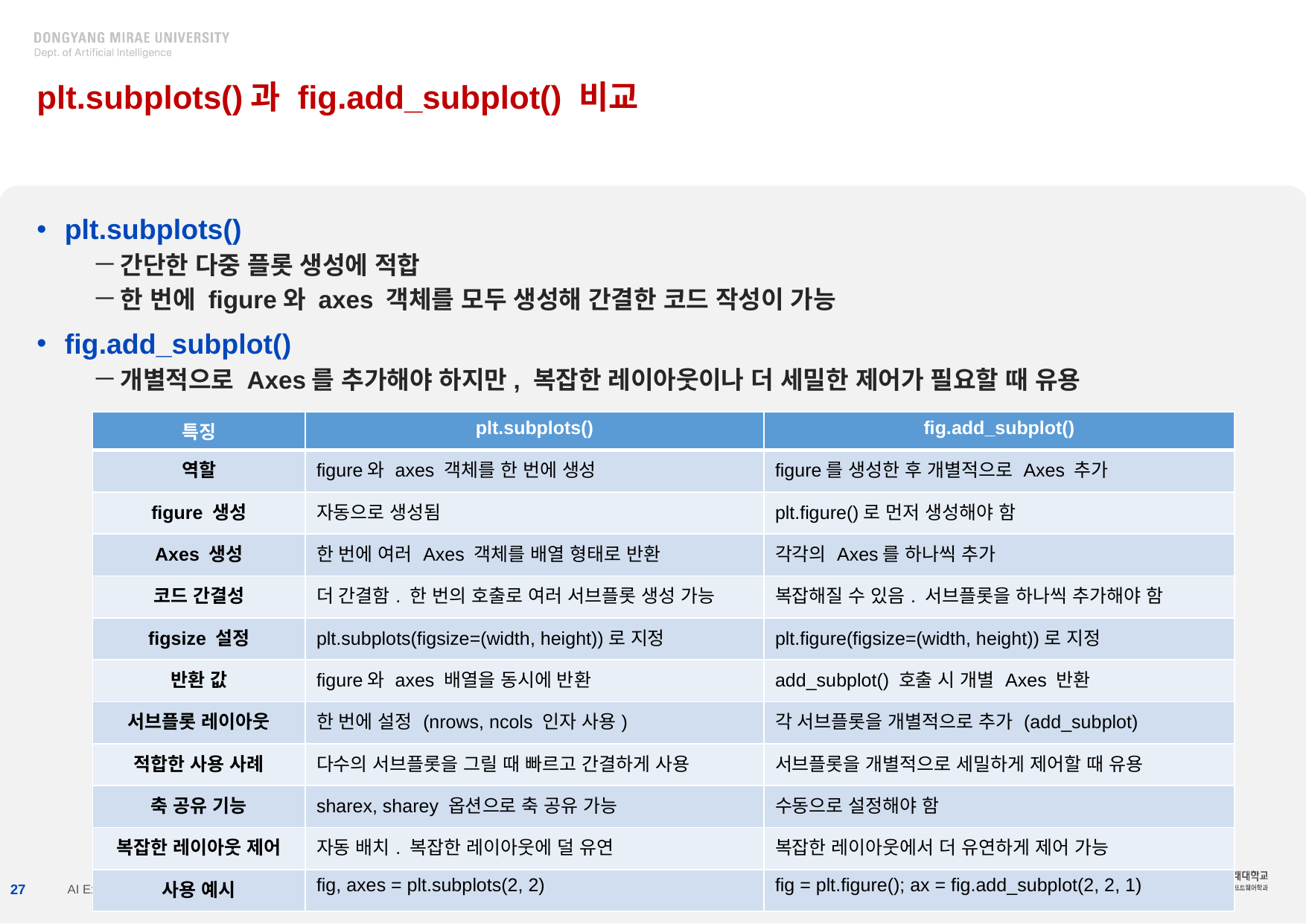

# plt.subplots()과 fig.add_subplot() 비교

plt.subplots()
간단한 다중 플롯 생성에 적합
한 번에 figure와 axes 객체를 모두 생성해 간결한 코드 작성이 가능
fig.add_subplot()
개별적으로 Axes를 추가해야 하지만, 복잡한 레이아웃이나 더 세밀한 제어가 필요할 때 유용
| 특징 | plt.subplots() | fig.add\_subplot() |
| --- | --- | --- |
| 역할 | figure와 axes 객체를 한 번에 생성 | figure를 생성한 후 개별적으로 Axes 추가 |
| figure 생성 | 자동으로 생성됨 | plt.figure()로 먼저 생성해야 함 |
| Axes 생성 | 한 번에 여러 Axes 객체를 배열 형태로 반환 | 각각의 Axes를 하나씩 추가 |
| 코드 간결성 | 더 간결함. 한 번의 호출로 여러 서브플롯 생성 가능 | 복잡해질 수 있음. 서브플롯을 하나씩 추가해야 함 |
| figsize 설정 | plt.subplots(figsize=(width, height))로 지정 | plt.figure(figsize=(width, height))로 지정 |
| 반환 값 | figure와 axes 배열을 동시에 반환 | add\_subplot() 호출 시 개별 Axes 반환 |
| 서브플롯 레이아웃 | 한 번에 설정 (nrows, ncols 인자 사용) | 각 서브플롯을 개별적으로 추가 (add\_subplot) |
| 적합한 사용 사례 | 다수의 서브플롯을 그릴 때 빠르고 간결하게 사용 | 서브플롯을 개별적으로 세밀하게 제어할 때 유용 |
| 축 공유 기능 | sharex, sharey 옵션으로 축 공유 가능 | 수동으로 설정해야 함 |
| 복잡한 레이아웃 제어 | 자동 배치. 복잡한 레이아웃에 덜 유연 | 복잡한 레이아웃에서 더 유연하게 제어 가능 |
| 사용 예시 | fig, axes = plt.subplots(2, 2) | fig = plt.figure(); ax = fig.add\_subplot(2, 2, 1) |